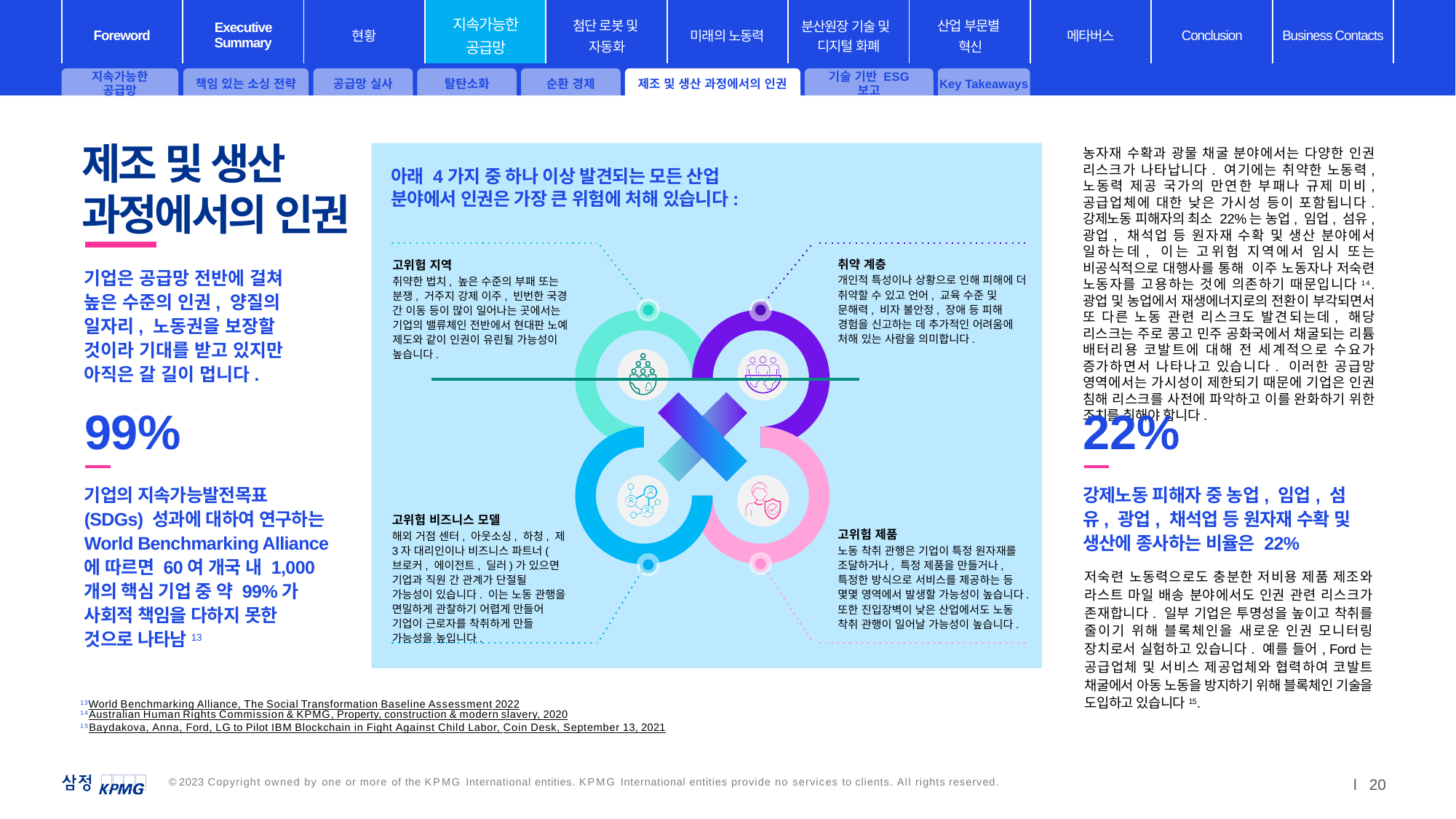

지속가능한 공급망
책임 있는 소싱 전략
공급망 실사
탈탄소화
순환 경제
제조 및 생산 과정에서의 인권
기술 기반 ESG 보고
Key Takeaways
제조 및 생산     과정에서의 인권

농자재 수확과 광물 채굴 분야에서는 다양한 인권 리스크가 나타납니다. 여기에는 취약한 노동력, 노동력 제공 국가의 만연한 부패나 규제 미비, 공급업체에 대한 낮은 가시성 등이 포함됩니다. 강제노동 피해자의 최소 22%는 농업, 임업, 섬유, 광업, 채석업 등 원자재 수확 및 생산 분야에서 일하는데, 이는 고위험 지역에서 임시 또는 비공식적으로 대행사를 통해  이주 노동자나 저숙련 노동자를 고용하는 것에 의존하기 때문입니다14. 광업 및 농업에서 재생에너지로의 전환이 부각되면서 또 다른 노동 관련 리스크도 발견되는데, 해당 리스크는 주로 콩고 민주 공화국에서 채굴되는 리튬 배터리용 코발트에 대해 전 세계적으로 수요가 증가하면서 나타나고 있습니다. 이러한 공급망 영역에서는 가시성이 제한되기 때문에 기업은 인권 침해 리스크를 사전에 파악하고 이를 완화하기 위한 조치를 취해야 합니다.
아래 4가지 중 하나 이상 발견되는 모든 산업 분야에서 인권은 가장 큰 위험에 처해 있습니다:

취약 계층
개인적 특성이나 상황으로 인해 피해에 더 취약할 수 있고 언어, 교육 수준 및 문해력, 비자 불안정, 장애 등 피해 경험을 신고하는 데 추가적인 어려움에 처해 있는 사람을 의미합니다.
고위험 지역
취약한 법치, 높은 수준의 부패 또는 분쟁, 거주지 강제 이주, 빈번한 국경 간 이동 등이 많이 일어나는 곳에서는 기업의 밸류체인 전반에서 현대판 노예 제도와 같이 인권이 유린될 가능성이 높습니다.

고위험 비즈니스 모델
해외 거점 센터, 아웃소싱, 하청, 제3자 대리인이나 비즈니스 파트너(브로커, 에이전트, 딜러)가 있으면 기업과 직원 간 관계가 단절될 가능성이 있습니다. 이는 노동 관행을 면밀하게 관찰하기 어렵게 만들어 기업이 근로자를 착취하게 만들 가능성을 높입니다.
고위험 제품
노동 착취 관행은 기업이 특정 원자재를 조달하거나, 특정 제품을 만들거나, 특정한 방식으로 서비스를 제공하는 등 몇몇 영역에서 발생할 가능성이 높습니다. 또한 진입장벽이 낮은 산업에서도 노동 착취 관행이 일어날 가능성이 높습니다.

기업은 공급망 전반에 걸쳐
높은 수준의 인권, 양질의 일자리, 노동권을 보장할 것이라 기대를 받고 있지만 아직은 갈 길이 멉니다.

99%
22%

기업의 지속가능발전목표(SDGs) 성과에 대하여 연구하는 World Benchmarking Alliance에 따르면 60여 개국 내 1,000개의 핵심 기업 중 약 99%가 사회적 책임을 다하지 못한 것으로 나타남13
강제노동 피해자 중 농업, 임업, 섬유, 광업, 채석업 등 원자재 수확 및 생산에 종사하는 비율은 22%

저숙련 노동력으로도 충분한 저비용 제품 제조와 라스트 마일 배송 분야에서도 인권 관련 리스크가 존재합니다. 일부 기업은 투명성을 높이고 착취를 줄이기 위해 블록체인을 새로운 인권 모니터링 장치로서 실험하고 있습니다. 예를 들어, Ford는 공급업체 및 서비스 제공업체와 협력하여 코발트 채굴에서 아동 노동을 방지하기 위해 블록체인 기술을 도입하고 있습니다15.
13World Benchmarking Alliance, The Social Transformation Baseline Assessment 2022
14Australian Human Rights Commission & KPMG, Property, construction & modern slavery, 2020
15Baydakova, Anna, Ford, LG to Pilot IBM Blockchain in Fight Against Child Labor, Coin Desk, September 13, 2021
l   20
© 2023 Copyright owned by one or more of the KPMG International entities. KPMG International entities provide no services to clients. All rights reserved.